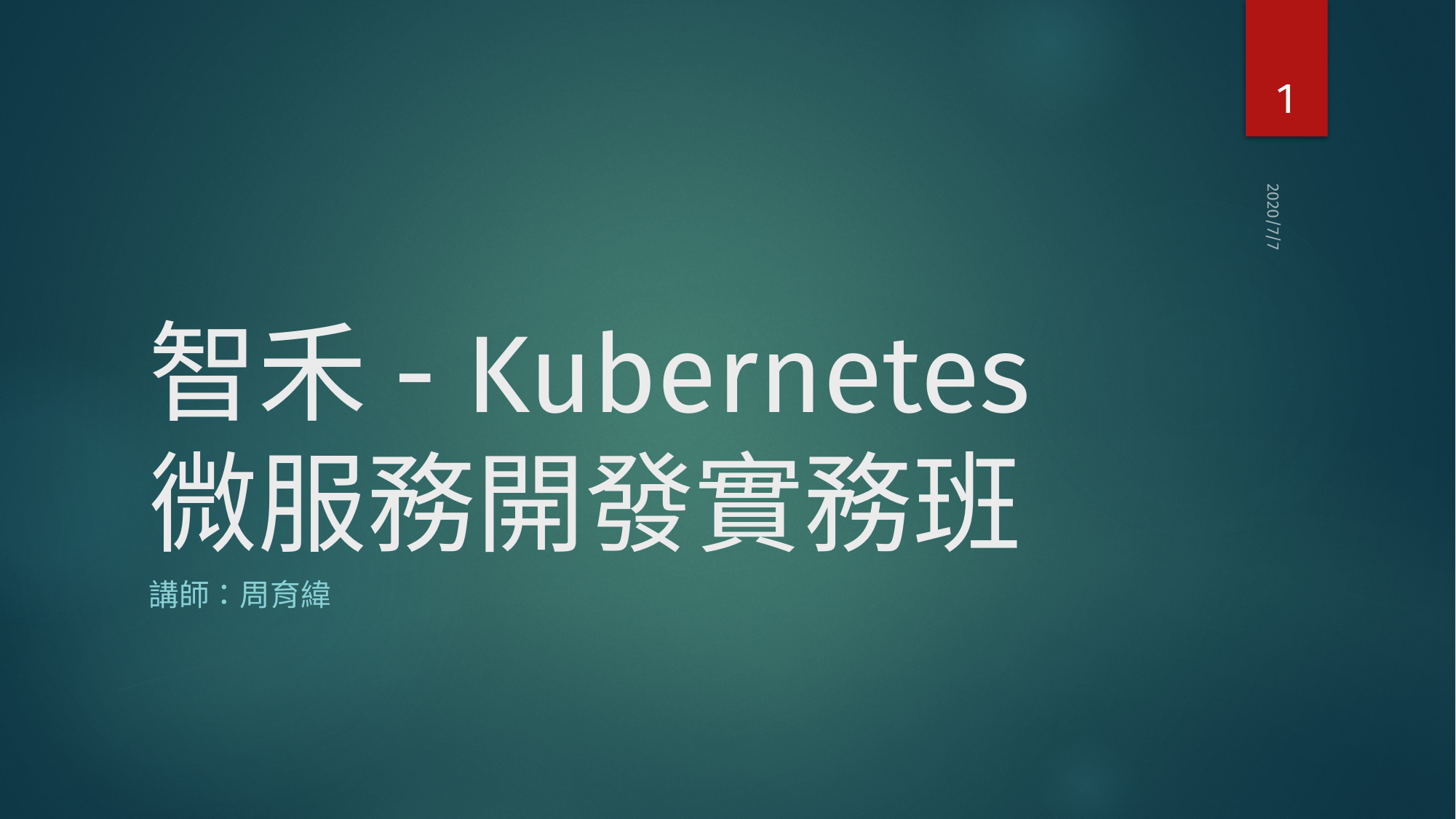

1
# 智禾- Kubernetes 微服務開發實務班
2020/7/7
講師：周育緯